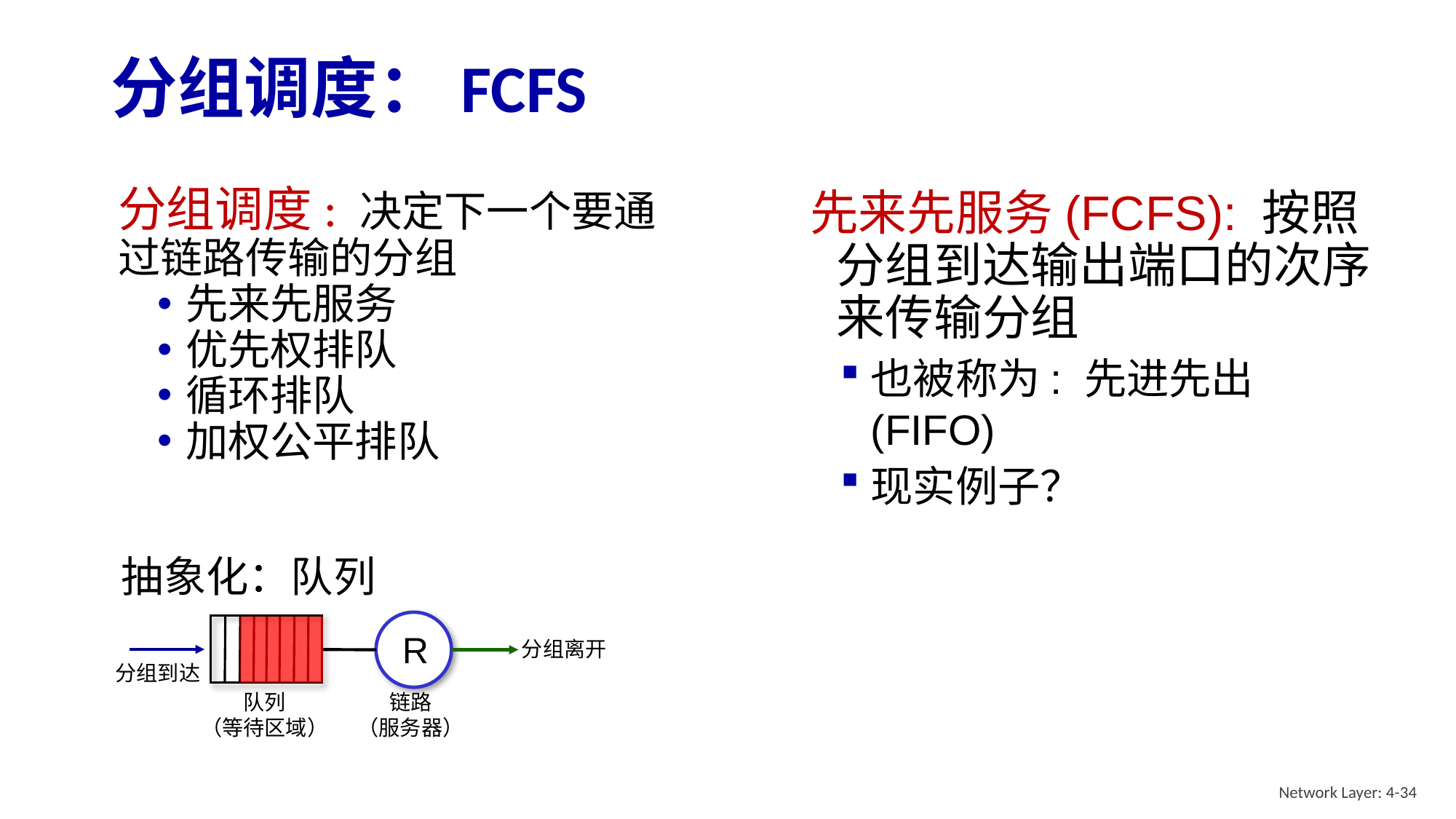

# 分组调度：FCFS
分组调度: 决定下一个要通过链路传输的分组
先来先服务
优先权排队
循环排队
加权公平排队
先来先服务(FCFS): 按照分组到达输出端口的次序来传输分组
也被称为: 先进先出 (FIFO)
现实例子？

抽象化：队列

分组离开
分组到达
队列
（等待区域）
链路
（服务器）
R
Network Layer: 4-34